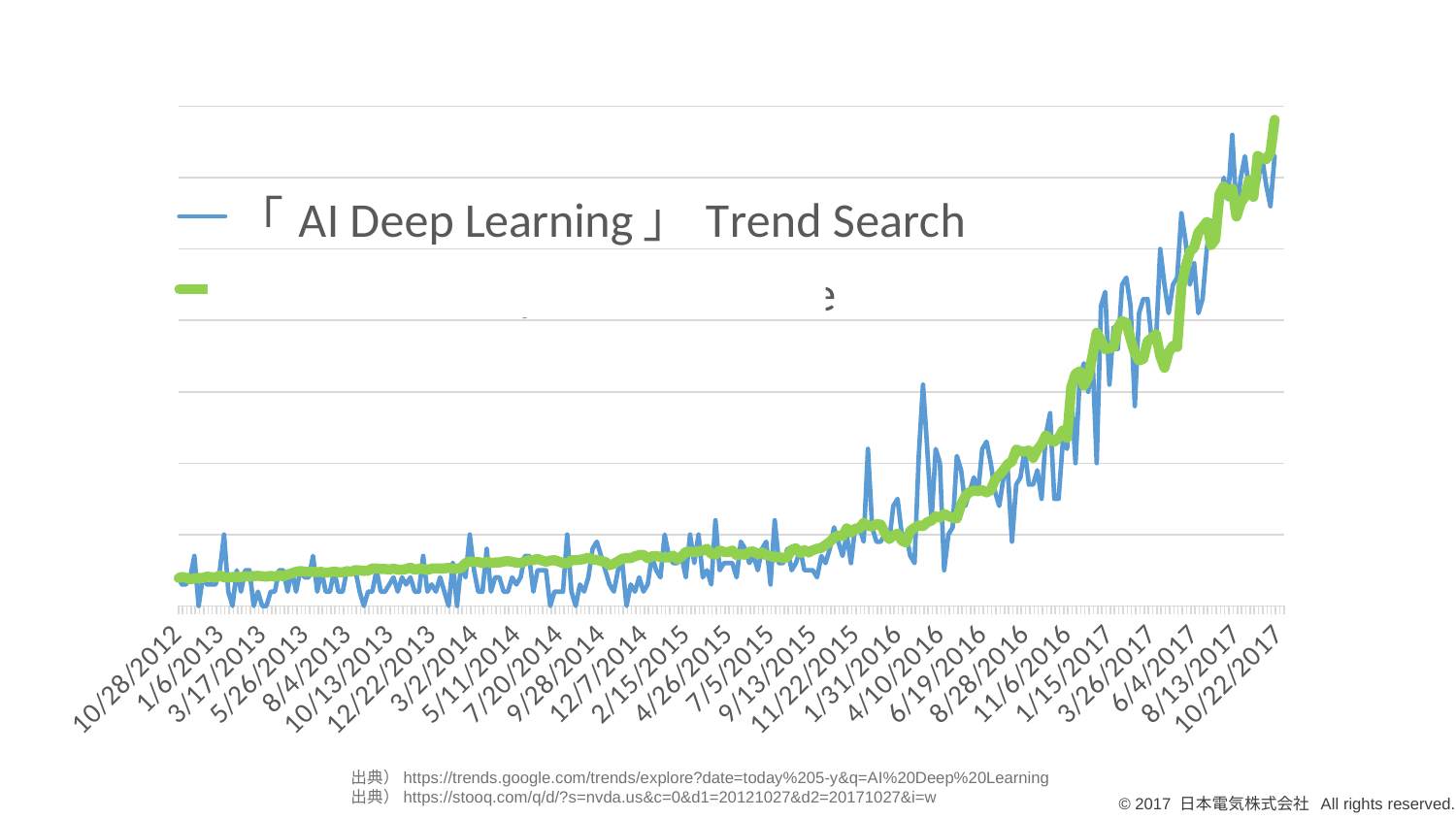

### Chart

| Category | 「AI Deep Learning」Trend Search | 「NVIDIA Corp」Stock Price |
|---|---|---|
| 41210 | 4.0 | 11.179 |
| 41215 | 3.0 | 11.59 |
| 41222 | 3.0 | 11.31 |
| 41229 | 4.0 | 10.557 |
| 41236 | 7.0 | 11.111 |
| 41243 | 0.0 | 11.176 |
| 41250 | 4.0 | 11.159 |
| 41257 | 3.0 | 11.757 |
| 41264 | 3.0 | 11.534 |
| 41271 | 3.0 | 11.298 |
| 41278 | 5.0 | 12.279 |
| 41285 | 10.0 | 11.4 |
| 41292 | 2.0 | 11.364 |
| 41299 | 0.0 | 11.59 |
| 41306 | 5.0 | 11.553 |
| 41313 | 2.0 | 11.553 |
| 41320 | 5.0 | 11.887 |
| 41327 | 5.0 | 11.69 |
| 41334 | 0.0 | 11.94 |
| 41341 | 2.0 | 12.045 |
| 41348 | 0.0 | 11.874 |
| 41355 | 0.0 | 11.725 |
| 41362 | 2.0 | 12.053 |
| 41369 | 2.0 | 11.705 |
| 41376 | 5.0 | 12.298 |
| 41383 | 5.0 | 11.811 |
| 41390 | 2.0 | 12.599 |
| 41397 | 5.0 | 13.032 |
| 41404 | 2.0 | 13.661 |
| 41411 | 5.0 | 13.969 |
| 41418 | 4.0 | 13.73 |
| 41425 | 4.0 | 13.666 |
| 41432 | 7.0 | 13.643 |
| 41439 | 2.0 | 13.55 |
| 41446 | 5.0 | 13.618 |
| 41453 | 2.0 | 13.257 |
| 41460 | 2.0 | 13.447 |
| 41467 | 5.0 | 13.824 |
| 41474 | 2.0 | 13.447 |
| 41481 | 2.0 | 13.409 |
| 41488 | 5.0 | 13.936 |
| 41495 | 5.0 | 13.683 |
| 41502 | 5.0 | 14.342 |
| 41509 | 2.0 | 14.198 |
| 41516 | 0.0 | 13.998 |
| 41523 | 2.0 | 14.121 |
| 41530 | 2.0 | 14.994 |
| 41537 | 5.0 | 14.994 |
| 41544 | 2.0 | 14.785 |
| 41551 | 2.0 | 14.795 |
| 41558 | 3.0 | 14.483 |
| 41565 | 4.0 | 15.003 |
| 41572 | 2.0 | 14.463 |
| 41579 | 4.0 | 14.483 |
| 41586 | 3.0 | 14.767 |
| 41593 | 4.0 | 15.348 |
| 41600 | 2.0 | 14.485 |
| 41607 | 2.0 | 14.885 |
| 41614 | 7.0 | 14.76 |
| 41621 | 2.0 | 14.33 |
| 41628 | 3.0 | 14.967 |
| 41635 | 2.0 | 15.037 |
| 41642 | 4.0 | 14.952 |
| 41649 | 2.0 | 15.008 |
| 41656 | 0.0 | 15.258 |
| 41663 | 6.0 | 14.846 |
| 41670 | 0.0 | 14.98 |
| 41677 | 6.0 | 15.144 |
| 41684 | 4.0 | 17.088 |
| 41691 | 10.0 | 17.787 |
| 41698 | 5.0 | 17.615 |
| 41705 | 2.0 | 17.598 |
| 41712 | 2.0 | 17.079 |
| 41719 | 8.0 | 17.771 |
| 41726 | 2.0 | 17.156 |
| 41733 | 4.0 | 17.397 |
| 41740 | 4.0 | 17.368 |
| 41747 | 2.0 | 17.79 |
| 41754 | 2.0 | 17.953 |
| 41761 | 4.0 | 17.664 |
| 41768 | 3.0 | 17.301 |
| 41775 | 4.0 | 17.215 |
| 41782 | 7.0 | 17.803 |
| 41789 | 7.0 | 18.296 |
| 41796 | 2.0 | 18.325 |
| 41803 | 5.0 | 18.816 |
| 41810 | 5.0 | 18.228 |
| 41817 | 5.0 | 17.698 |
| 41824 | 0.0 | 18.151 |
| 41831 | 2.0 | 18.344 |
| 41838 | 2.0 | 17.757 |
| 41845 | 2.0 | 17.128 |
| 41852 | 10.0 | 17.032 |
| 41859 | 2.0 | 18.296 |
| 41866 | 0.0 | 18.334 |
| 41873 | 3.0 | 18.454 |
| 41880 | 2.0 | 18.812 |
| 41887 | 4.0 | 19.316 |
| 41894 | 8.0 | 18.493 |
| 41901 | 9.0 | 18.454 |
| 41908 | 7.0 | 17.936 |
| 41915 | 5.0 | 17.63 |
| 41922 | 3.0 | 16.287 |
| 41929 | 2.0 | 16.848 |
| 41936 | 5.0 | 17.871 |
| 41943 | 6.0 | 18.899 |
| 41950 | 0.0 | 19.141 |
| 41957 | 3.0 | 19.131 |
| 41964 | 2.0 | 19.868 |
| 41971 | 4.0 | 20.367 |
| 41978 | 2.0 | 20.464 |
| 41985 | 3.0 | 19.066 |
| 41992 | 7.0 | 19.834 |
| 41999 | 5.0 | 19.998 |
| 42006 | 4.0 | 19.552 |
| 42013 | 10.0 | 19.369 |
| 42020 | 7.0 | 19.385 |
| 42027 | 6.0 | 20.125 |
| 42034 | 6.0 | 18.646 |
| 42041 | 7.0 | 19.814 |
| 42048 | 4.0 | 21.668 |
| 42055 | 10.0 | 21.688 |
| 42062 | 6.0 | 21.508 |
| 42069 | 10.0 | 21.986 |
| 42076 | 4.0 | 22.134 |
| 42083 | 5.0 | 22.884 |
| 42090 | 3.0 | 20.846 |
| 42097 | 12.0 | 20.533 |
| 42104 | 5.0 | 22.192 |
| 42111 | 6.0 | 21.644 |
| 42118 | 6.0 | 21.479 |
| 42125 | 6.0 | 22.182 |
| 42132 | 4.0 | 20.309 |
| 42139 | 9.0 | 20.769 |
| 42146 | 8.0 | 20.431 |
| 42153 | 6.0 | 21.676 |
| 42160 | 7.0 | 21.803 |
| 42167 | 5.0 | 20.677 |
| 42174 | 8.0 | 21.421 |
| 42181 | 9.0 | 20.314 |
| 42188 | 3.0 | 20.001 |
| 42195 | 12.0 | 19.346 |
| 42202 | 6.0 | 19.658 |
| 42209 | 6.0 | 19.021 |
| 42216 | 8.0 | 19.541 |
| 42223 | 5.0 | 22.507 |
| 42230 | 6.0 | 23.057 |
| 42237 | 8.0 | 21.117 |
| 42244 | 5.0 | 22.357 |
| 42251 | 5.0 | 21.392 |
| 42258 | 5.0 | 22.279 |
| 42265 | 4.0 | 22.909 |
| 42272 | 7.0 | 23.224 |
| 42279 | 6.0 | 24.392 |
| 42286 | 8.0 | 25.642 |
| 42293 | 11.0 | 27.402 |
| 42300 | 9.0 | 28.12 |
| 42307 | 7.0 | 27.904 |
| 42314 | 10.0 | 31.033 |
| 42321 | 6.0 | 29.31 |
| 42328 | 11.0 | 30.992 |
| 42335 | 11.0 | 30.992 |
| 42342 | 9.0 | 33.322 |
| 42349 | 22.0 | 32.078 |
| 42356 | 11.0 | 31.732 |
| 42363 | 9.0 | 32.749 |
| 42370 | 9.0 | 32.542 |
| 42377 | 10.0 | 29.254 |
| 42384 | 9.0 | 26.766 |
| 42391 | 14.0 | 28.089 |
| 42398 | 15.0 | 28.919 |
| 42405 | 10.0 | 26.095 |
| 42412 | 10.0 | 25.405 |
| 42419 | 7.0 | 30.054 |
| 42426 | 6.0 | 31.277 |
| 42433 | 21.0 | 32.255 |
| 42440 | 31.0 | 31.928 |
| 42447 | 22.0 | 33.504 |
| 42454 | 12.0 | 34.168 |
| 42461 | 22.0 | 35.821 |
| 42468 | 20.0 | 35.337 |
| 42475 | 5.0 | 36.793 |
| 42482 | 10.0 | 35.94 |
| 42489 | 11.0 | 35.207 |
| 42496 | 21.0 | 35.008 |
| 42503 | 19.0 | 40.608 |
| 42510 | 14.0 | 43.927 |
| 42517 | 16.0 | 45.602 |
| 42524 | 18.0 | 46.168 |
| 42531 | 16.0 | 45.9 |
| 42538 | 22.0 | 46.415 |
| 42545 | 23.0 | 45.423 |
| 42552 | 20.0 | 46.355 |
| 42559 | 16.0 | 50.519 |
| 42566 | 14.0 | 52.357 |
| 42573 | 18.0 | 54.313 |
| 42580 | 19.0 | 56.728 |
| 42587 | 9.0 | 57.821 |
| 42594 | 17.0 | 62.63 |
| 42601 | 18.0 | 61.855 |
| 42608 | 22.0 | 61.74 |
| 42615 | 17.0 | 62.237 |
| 42622 | 17.0 | 59.242 |
| 42629 | 19.0 | 62.546 |
| 42636 | 15.0 | 64.646 |
| 42643 | 24.0 | 68.2 |
| 42650 | 27.0 | 66.537 |
| 42657 | 15.0 | 65.681 |
| 42664 | 15.0 | 67.224 |
| 42671 | 23.0 | 70.23 |
| 42678 | 22.0 | 67.254 |
| 42685 | 30.0 | 87.558 |
| 42692 | 20.0 | 92.922 |
| 42699 | 32.0 | 93.859 |
| 42706 | 34.0 | 88.168 |
| 42713 | 30.0 | 91.527 |
| 42720 | 35.0 | 100.08 |
| 42727 | 20.0 | 109.38 |
| 42734 | 42.0 | 106.41 |
| 42741 | 44.0 | 102.77 |
| 42748 | 31.0 | 103.1 |
| 42755 | 39.0 | 103.68 |
| 42762 | 36.0 | 111.41 |
| 42769 | 45.0 | 114.02 |
| 42776 | 46.0 | 113.26 |
| 42783 | 42.0 | 106.89 |
| 42790 | 28.0 | 101.2 |
| 42797 | 41.0 | 98.24 |
| 42804 | 43.0 | 98.909 |
| 42811 | 43.0 | 105.87 |
| 42818 | 37.0 | 107.27 |
| 42825 | 37.0 | 108.72 |
| 42832 | 50.0 | 100.13 |
| 42839 | 45.0 | 95.306 |
| 42846 | 41.0 | 101.48 |
| 42853 | 45.0 | 104.1 |
| 42860 | 46.0 | 103.66 |
| 42867 | 55.0 | 127.65 |
| 42874 | 51.0 | 135.88 |
| 42881 | 45.0 | 141.71 |
| 42888 | 48.0 | 143.51 |
| 42895 | 41.0 | 149.47 |
| 42902 | 43.0 | 151.49 |
| 42909 | 50.0 | 153.69 |
| 42916 | 54.0 | 144.43 |
| 42923 | 52.0 | 146.63 |
| 42930 | 55.0 | 164.86 |
| 42937 | 60.0 | 167.95 |
| 42944 | 57.0 | 164.25 |
| 42951 | 66.0 | 167.06 |
| 42958 | 55.0 | 155.82 |
| 42965 | 60.0 | 161.36 |
| 42972 | 63.0 | 163.81 |
| 42979 | 58.0 | 170.46 |
| 42986 | 59.0 | 163.69 |
| 42993 | 59.0 | 180.11 |
| 43000 | 63.0 | 179.0 |
| 43007 | 59.0 | 178.77 |
| 43014 | 56.0 | 181.3 |
| 43021 | 63.0 | 194.59 |
出典）https://trends.google.com/trends/explore?date=today%205-y&q=AI%20Deep%20Learning
出典）https://stooq.com/q/d/?s=nvda.us&c=0&d1=20121027&d2=20171027&i=w